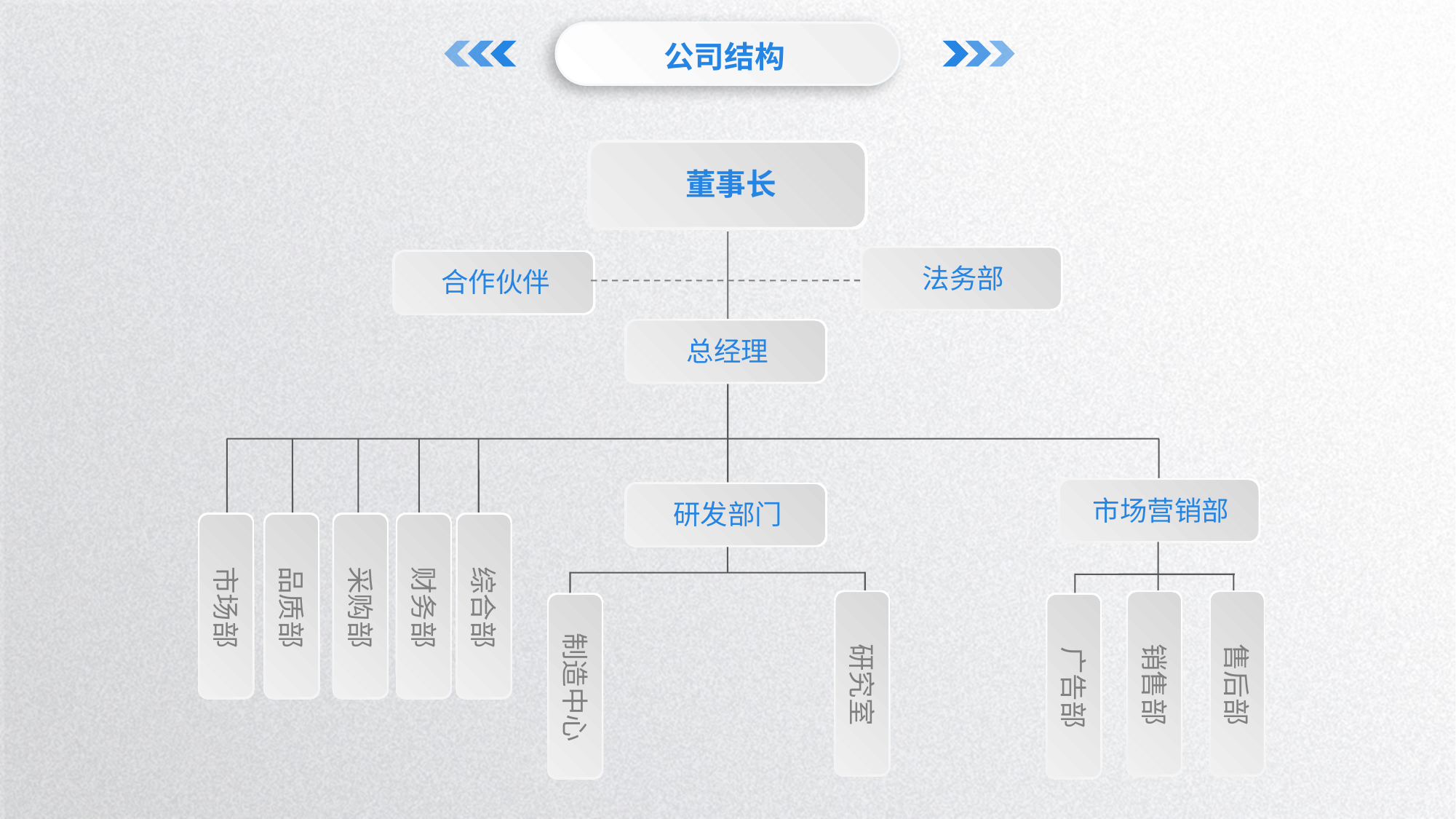

公司结构

董事长

法务部

合作伙伴

总经理

市场营销部

研发部门
市场部

品质部

采购部

财务部

综合部

研究室

销售部

售后部

制造中心

广告部